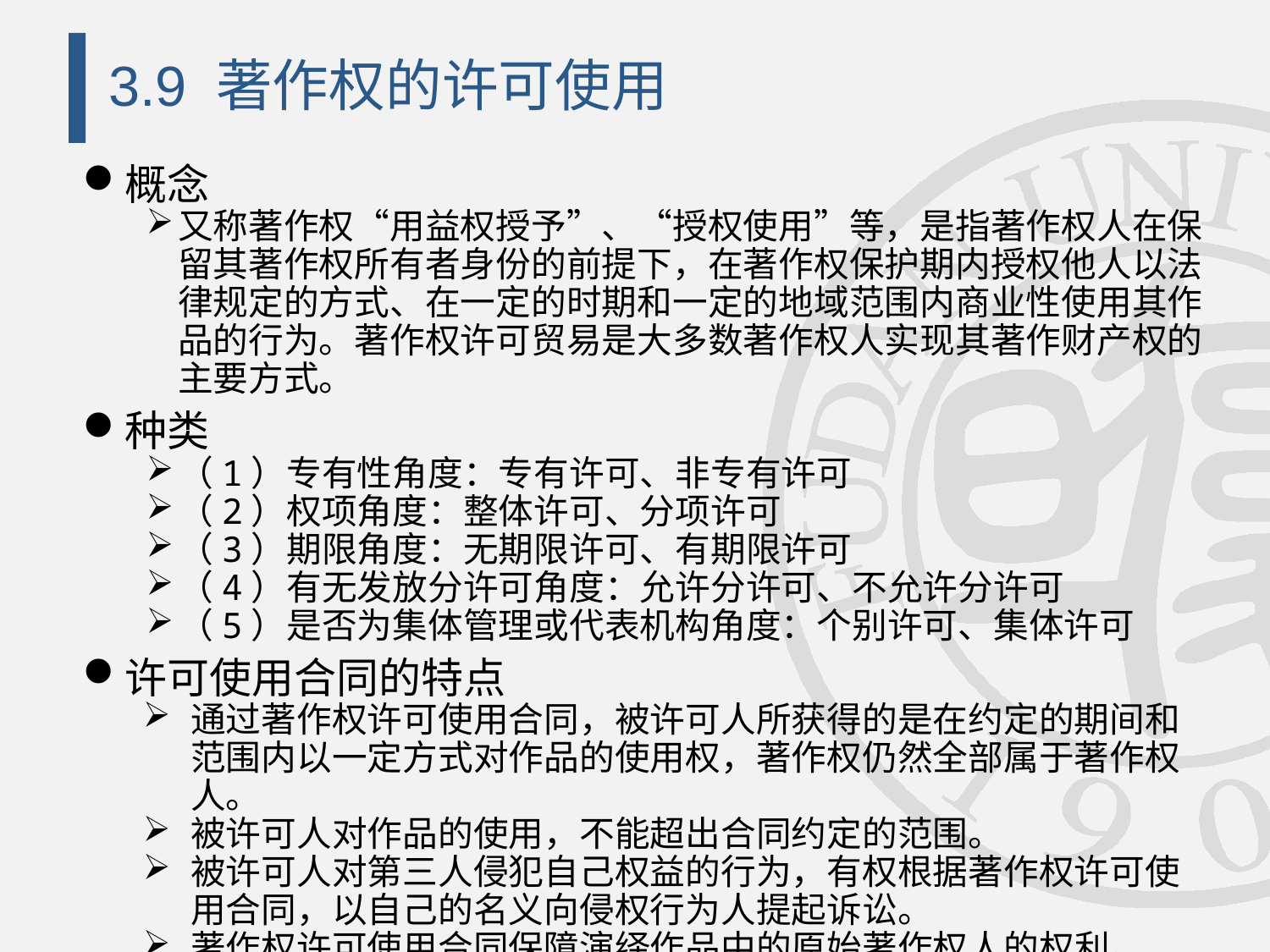

# 3.9 著作权的许可使用
概念
又称著作权“用益权授予”、“授权使用”等，是指著作权人在保留其著作权所有者身份的前提下，在著作权保护期内授权他人以法律规定的方式、在一定的时期和一定的地域范围内商业性使用其作品的行为。著作权许可贸易是大多数著作权人实现其著作财产权的主要方式。
种类
（1）专有性角度：专有许可、非专有许可
（2）权项角度：整体许可、分项许可
（3）期限角度：无期限许可、有期限许可
（4）有无发放分许可角度：允许分许可、不允许分许可
（5）是否为集体管理或代表机构角度：个别许可、集体许可
许可使用合同的特点
通过著作权许可使用合同，被许可人所获得的是在约定的期间和范围内以一定方式对作品的使用权，著作权仍然全部属于著作权人。
被许可人对作品的使用，不能超出合同约定的范围。
被许可人对第三人侵犯自己权益的行为，有权根据著作权许可使用合同，以自己的名义向侵权行为人提起诉讼。
著作权许可使用合同保障演绎作品中的原始著作权人的权利。